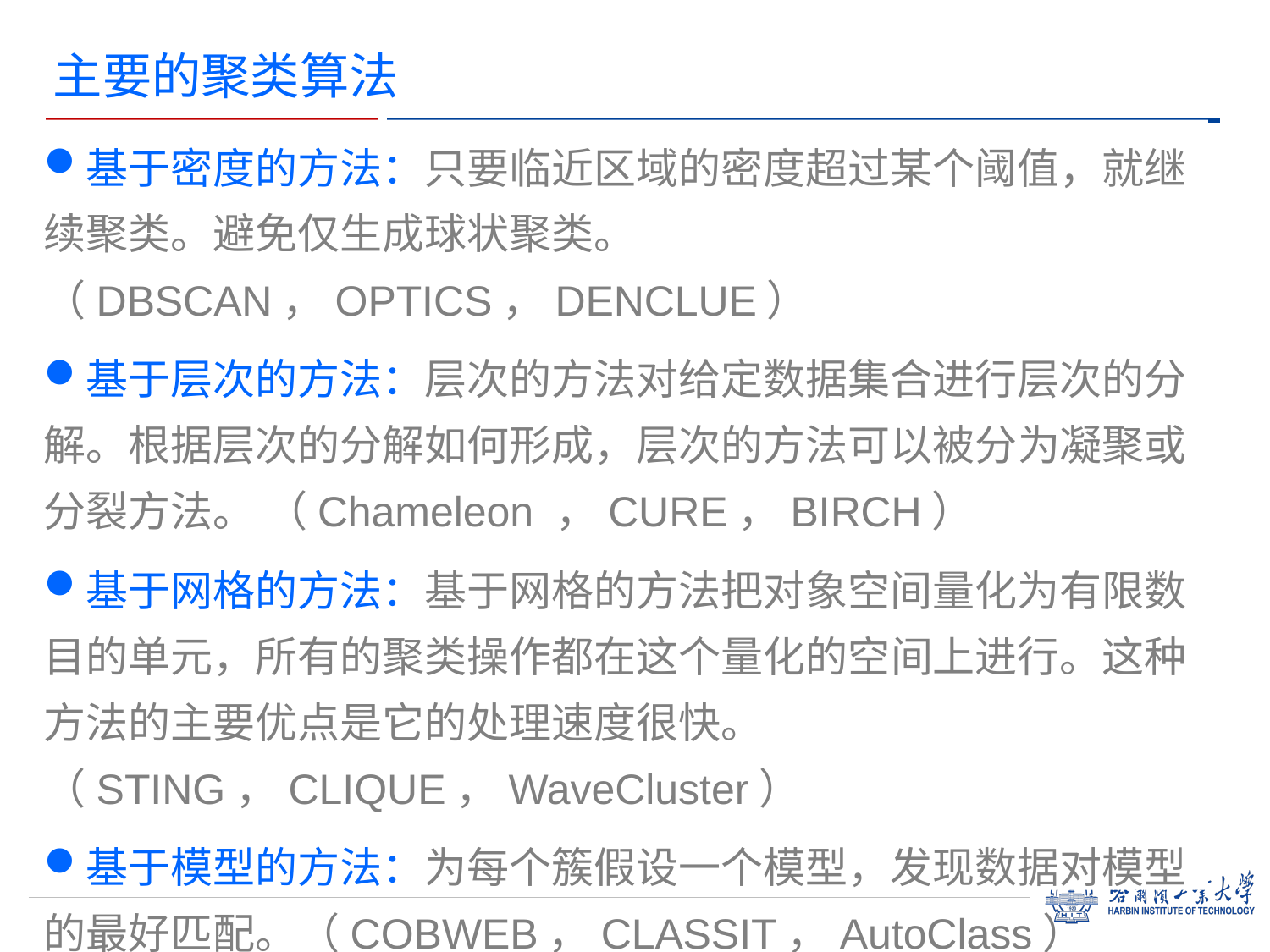

主要的聚类算法
基于密度的方法：只要临近区域的密度超过某个阈值，就继续聚类。避免仅生成球状聚类。（DBSCAN，OPTICS，DENCLUE）
基于层次的方法：层次的方法对给定数据集合进行层次的分解。根据层次的分解如何形成，层次的方法可以被分为凝聚或分裂方法。 （Chameleon ，CURE，BIRCH）
基于网格的方法：基于网格的方法把对象空间量化为有限数目的单元，所有的聚类操作都在这个量化的空间上进行。这种方法的主要优点是它的处理速度很快。（STING，CLIQUE，WaveCluster）
基于模型的方法：为每个簇假设一个模型，发现数据对模型的最好匹配。（COBWEB，CLASSIT，AutoClass）